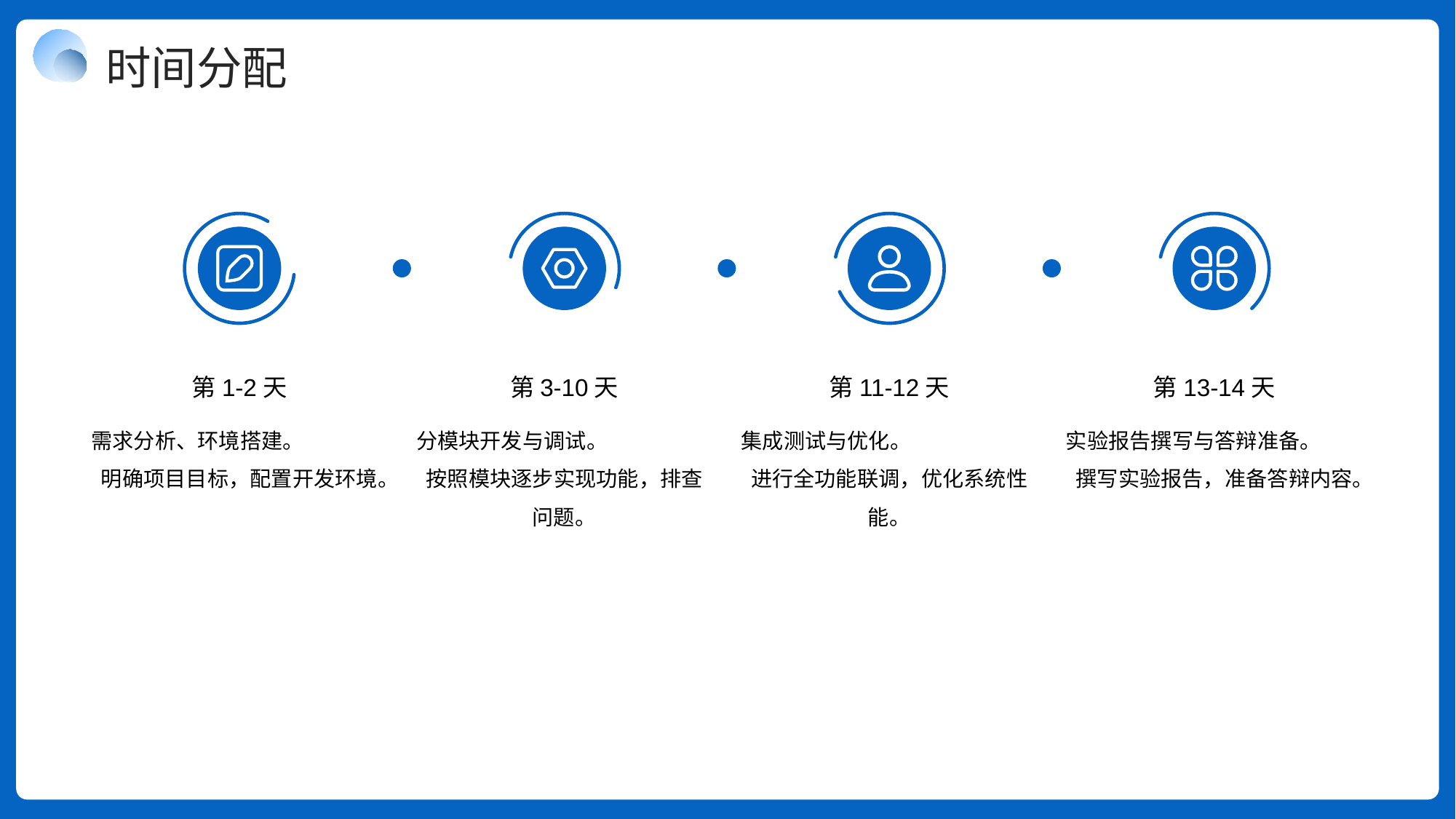

时间分配

第1-2天
第3-10天
第11-12天
第13-14天
需求分析、环境搭建。
明确项目目标，配置开发环境。
分模块开发与调试。
按照模块逐步实现功能，排查问题。
集成测试与优化。
进行全功能联调，优化系统性能。
实验报告撰写与答辩准备。
撰写实验报告，准备答辩内容。